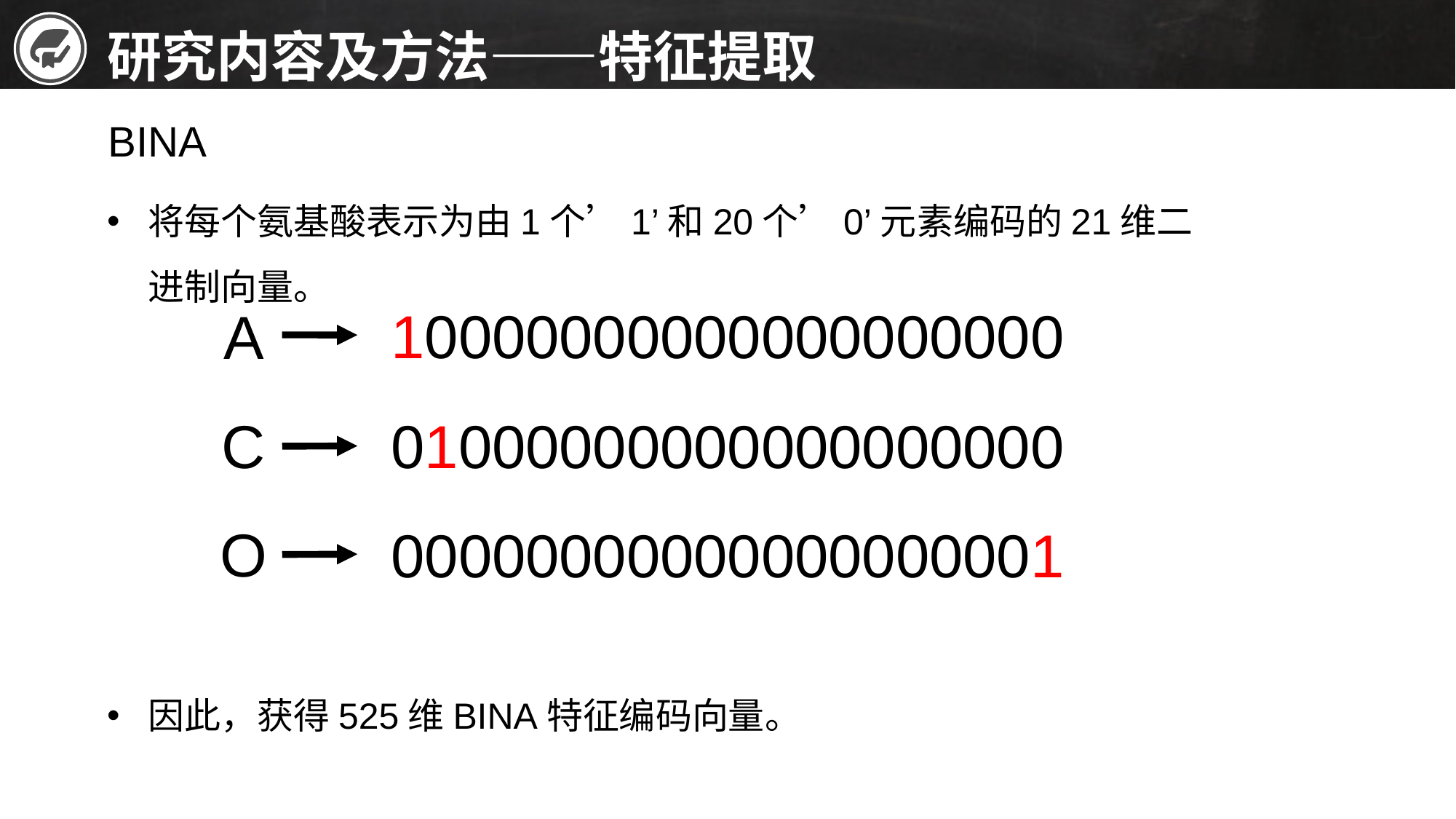

研究内容及方法——特征提取

BINA
将每个氨基酸表示为由1个’1’和20个’0’元素编码的21维二进制向量。
10000000000000000000
A
C
01000000000000000000
O
00000000000000000001
因此，获得525维BINA特征编码向量。